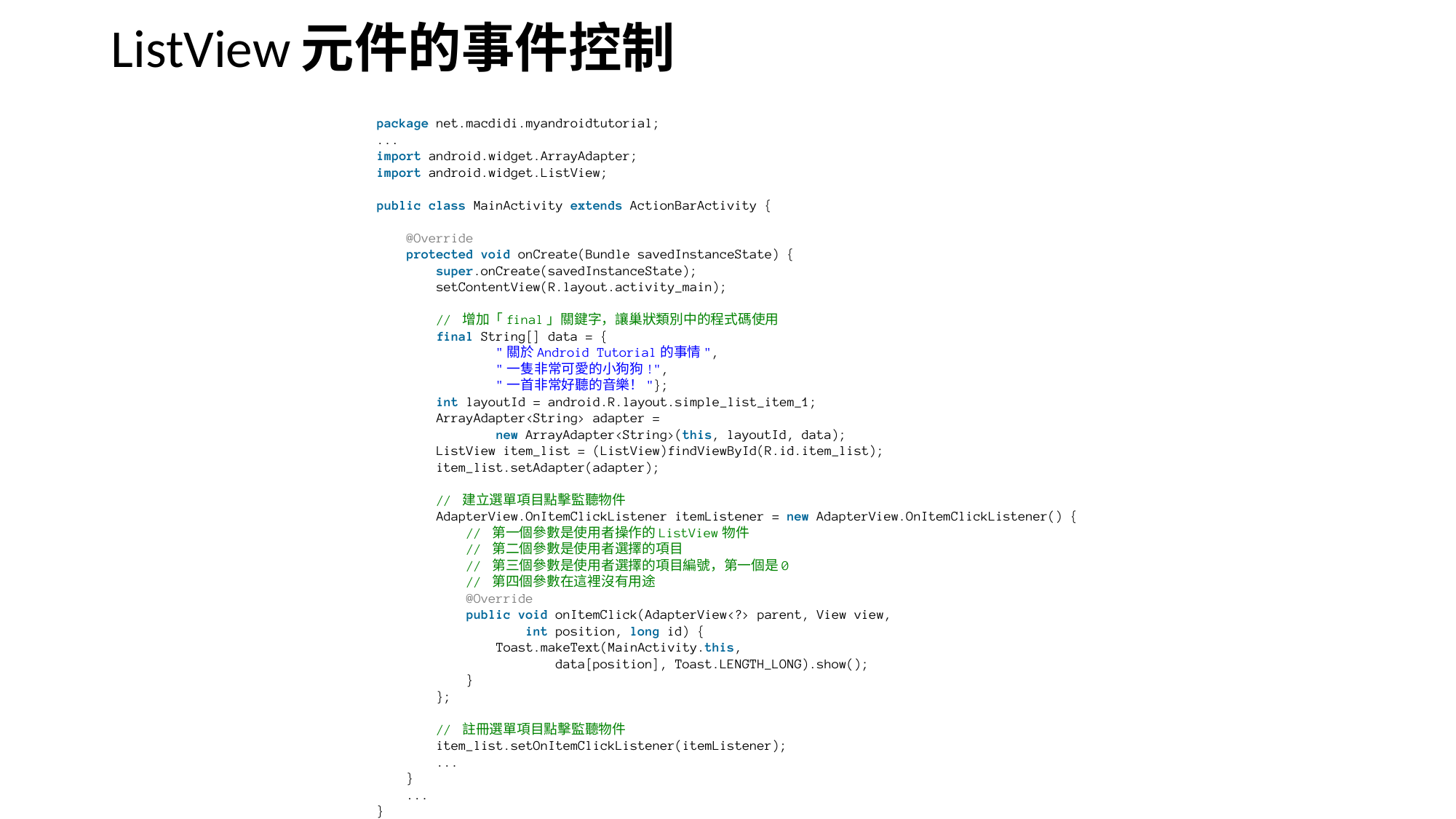

# ListView元件的事件控制
package net.macdidi.myandroidtutorial;
...
import android.widget.ArrayAdapter;
import android.widget.ListView;

public class MainActivity extends ActionBarActivity {

    @Override
    protected void onCreate(Bundle savedInstanceState) {
        super.onCreate(savedInstanceState);
        setContentView(R.layout.activity_main);

        // 增加「final」關鍵字，讓巢狀類別中的程式碼使用
        final String[] data = {
                "關於Android Tutorial的事情",
                "一隻非常可愛的小狗狗!",
                "一首非常好聽的音樂！"};
        int layoutId = android.R.layout.simple_list_item_1;
        ArrayAdapter<String> adapter =
                new ArrayAdapter<String>(this, layoutId, data);
        ListView item_list = (ListView)findViewById(R.id.item_list);
        item_list.setAdapter(adapter);

        // 建立選單項目點擊監聽物件
        AdapterView.OnItemClickListener itemListener = new AdapterView.OnItemClickListener() {
            // 第一個參數是使用者操作的ListView物件
            // 第二個參數是使用者選擇的項目
            // 第三個參數是使用者選擇的項目編號，第一個是0
            // 第四個參數在這裡沒有用途
            @Override
            public void onItemClick(AdapterView<?> parent, View view,
                    int position, long id) {
                Toast.makeText(MainActivity.this,
                        data[position], Toast.LENGTH_LONG).show();
            }
        };

        // 註冊選單項目點擊監聽物件
        item_list.setOnItemClickListener(itemListener);
        ...
    }
    ...
}